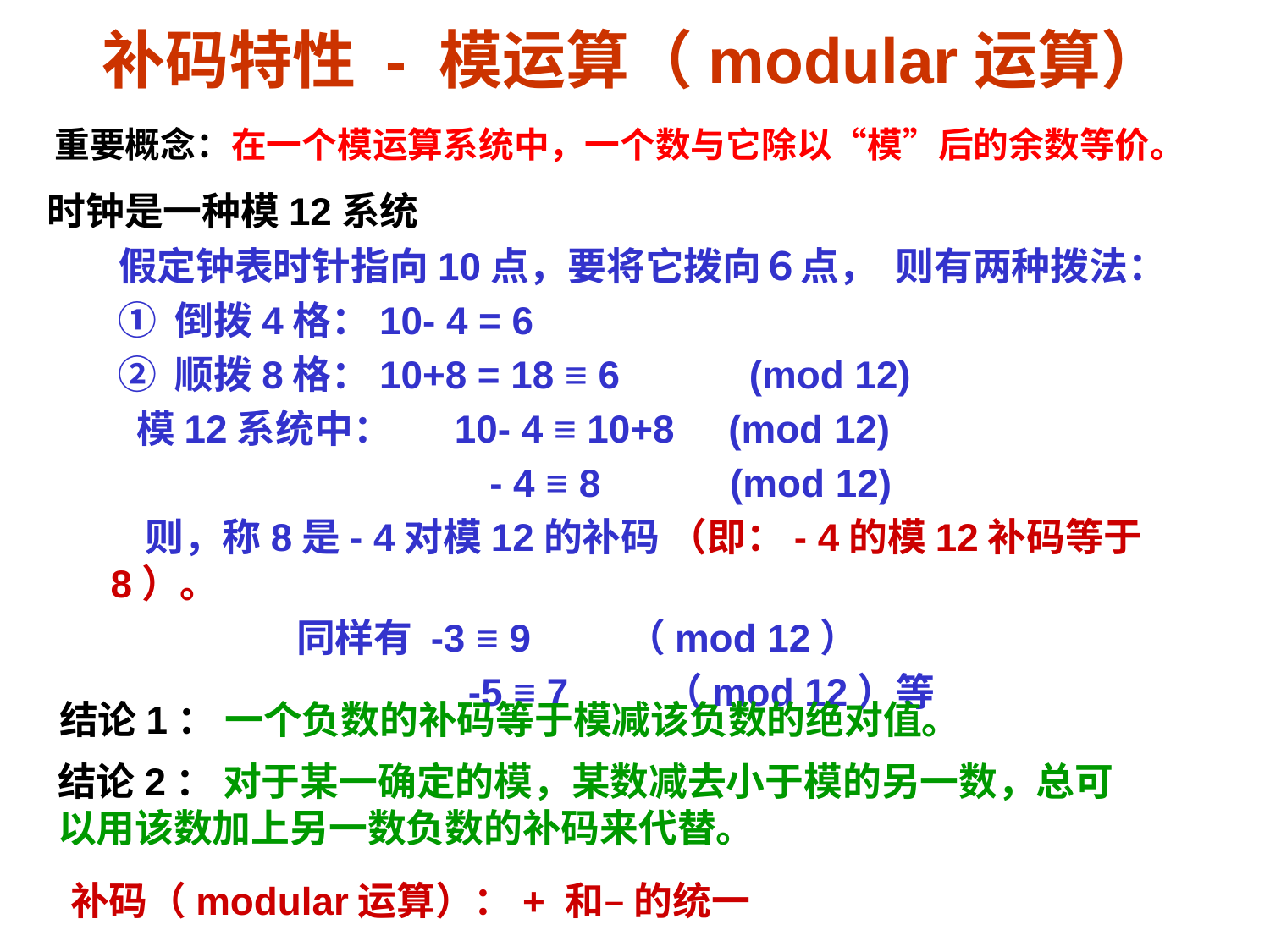

# 补码特性 - 模运算（modular运算）
 重要概念：在一个模运算系统中，一个数与它除以“模”后的余数等价。
时钟是一种模12系统
       假定钟表时针指向10点，要将它拨向６点，  则有两种拨法：
        ① 倒拨4格：10- 4 = 6
        ② 顺拨8格：10+8 = 18 ≡ 6            (mod 12)
         模12系统中：      10- 4 ≡ 10+8     (mod 12)
                                         - 4 ≡ 8            (mod 12)
          则，称8是- 4对模12的补码 （即：- 4的模12补码等于8）。
                           同样有 -3 ≡ 9        （mod 12）
                                       -5 ≡ 7        （mod 12）等
结论1： 一个负数的补码等于模减该负数的绝对值。
结论2： 对于某一确定的模，某数减去小于模的另一数，总可以用该数加上另一数负数的补码来代替。
补码（modular运算）：+ 和– 的统一